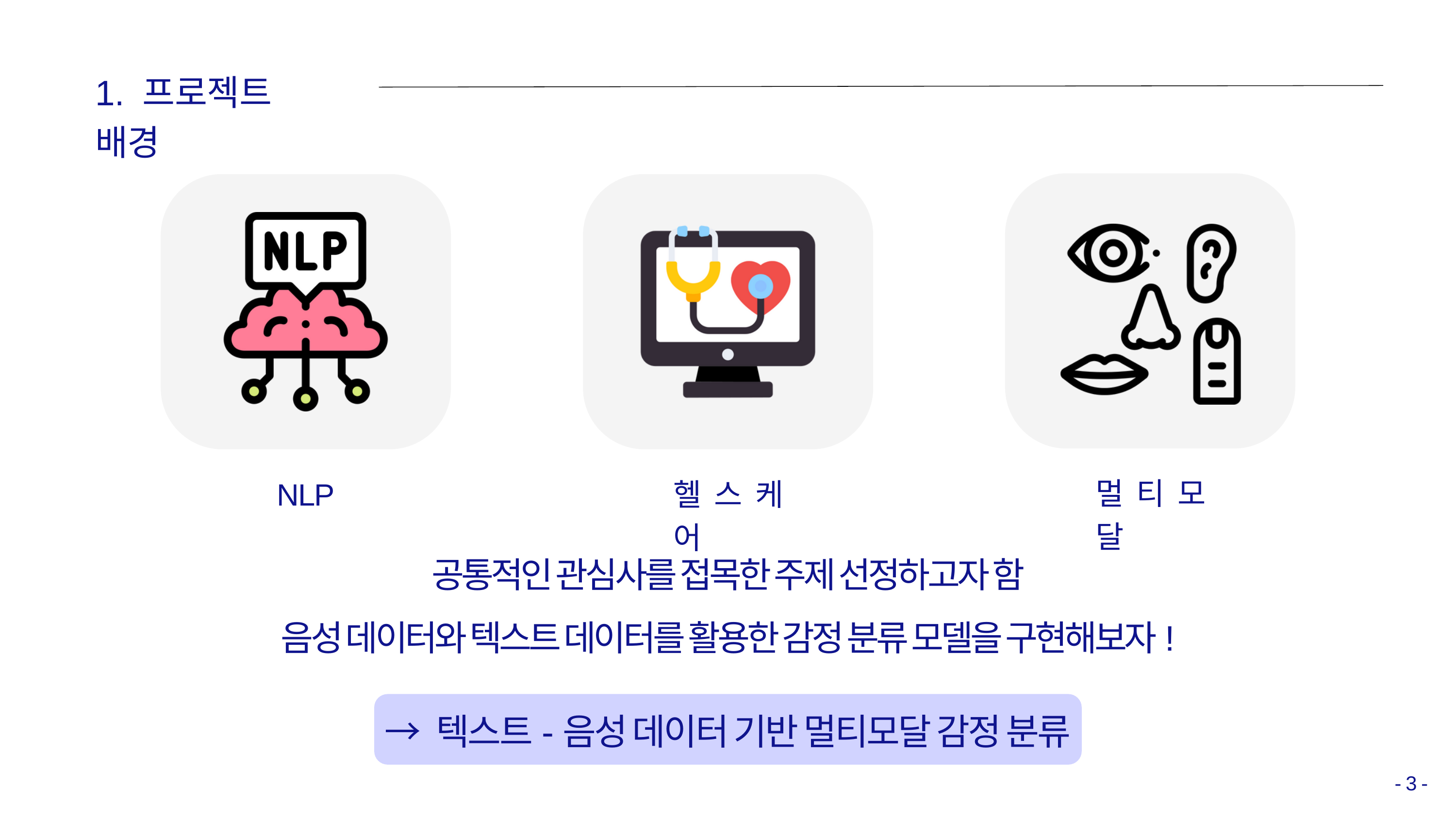

1. 프로젝트 배경

멀티모달
NLP
헬스케어
공통적인 관심사를 접목한 주제 선정하고자 함
음성 데이터와 텍스트 데이터를 활용한 감정 분류 모델을 구현해보자!

→ 텍스트-음성 데이터 기반 멀티모달 감정 분류
- 3 -